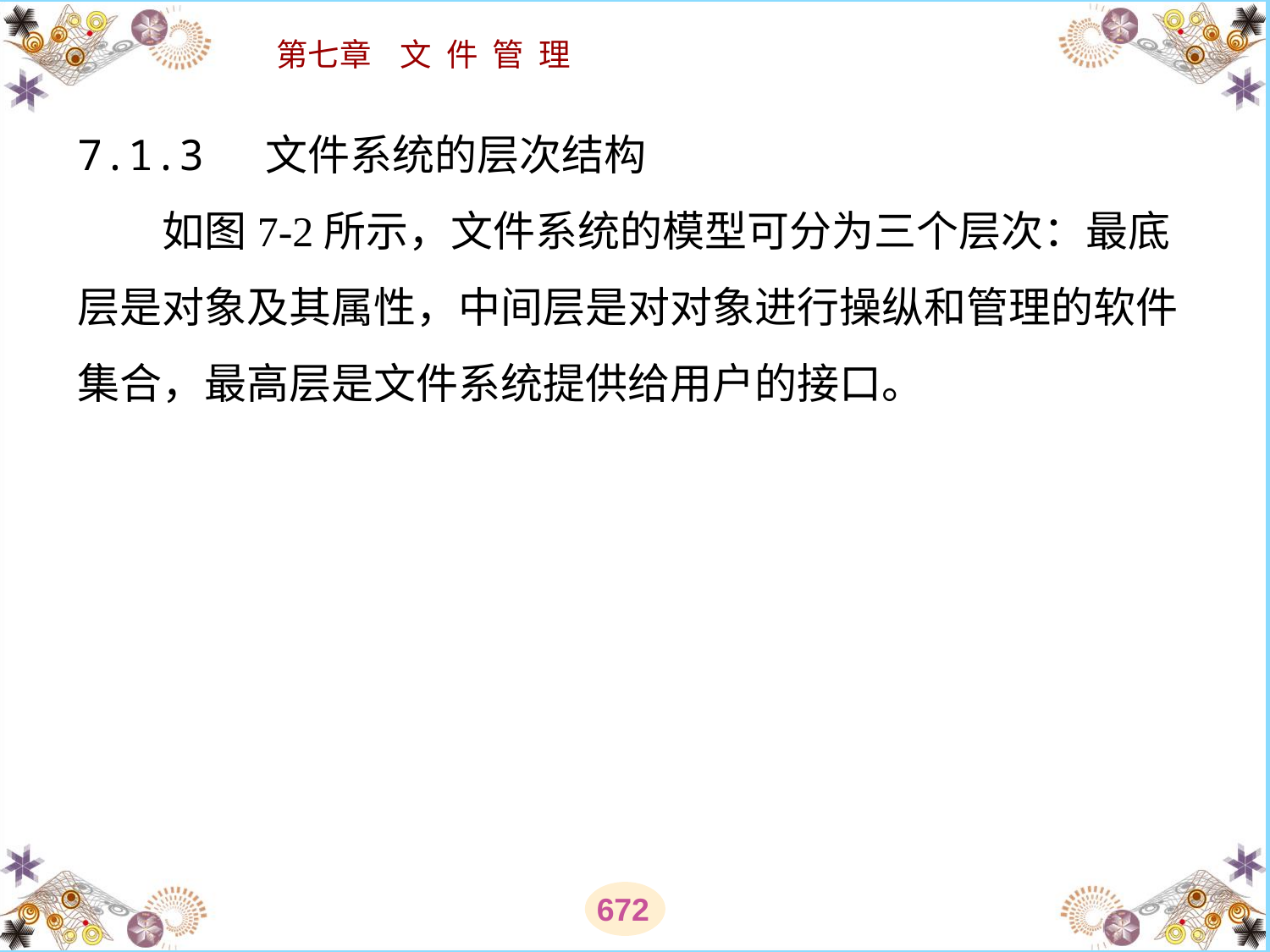

# 7.1.3  文件系统的层次结构 　　如图7-2所示，文件系统的模型可分为三个层次：最底层是对象及其属性，中间层是对对象进行操纵和管理的软件集合，最高层是文件系统提供给用户的接口。